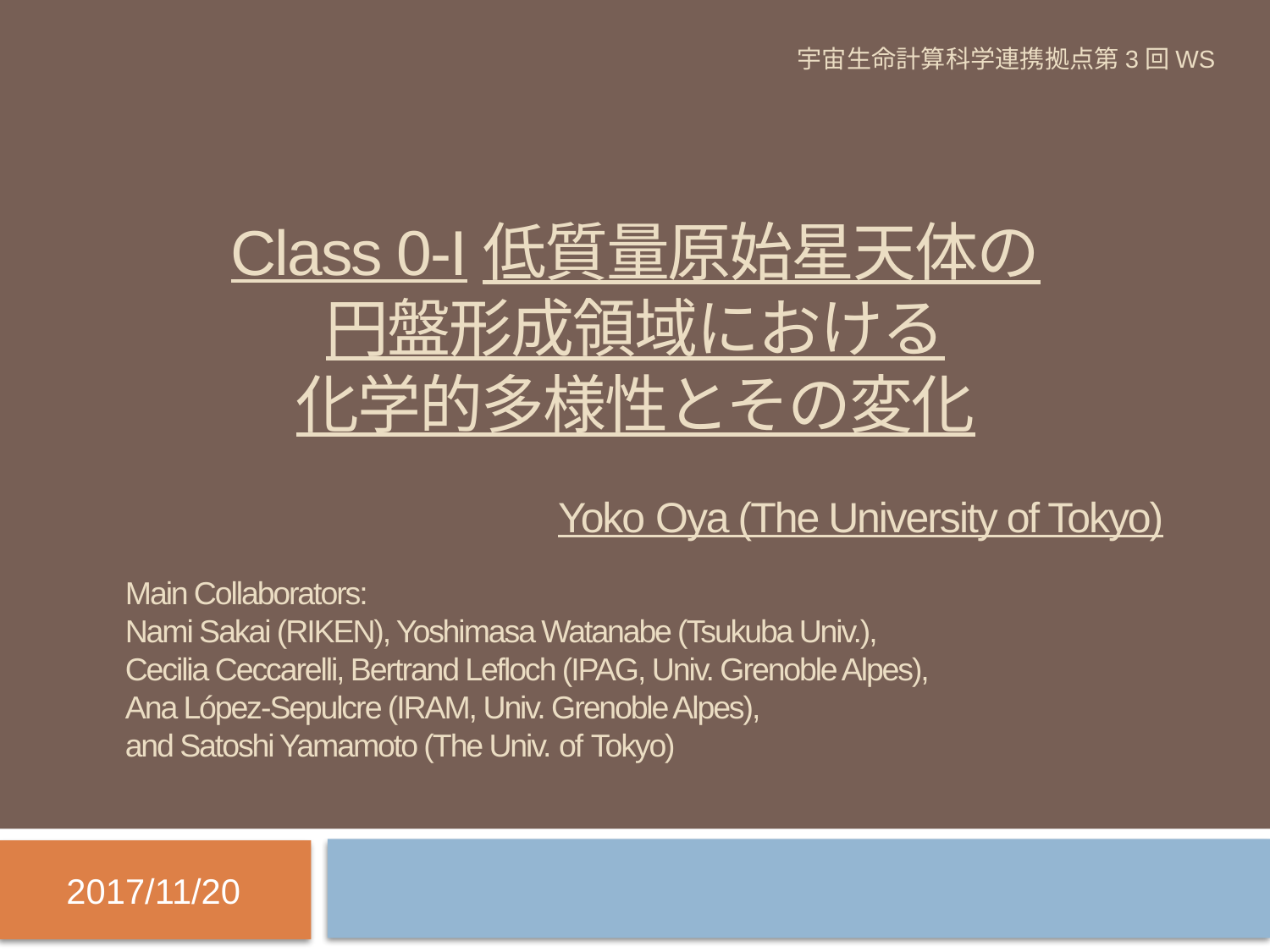

宇宙生命計算科学連携拠点第3回WS
# Class 0-I低質量原始星天体の 円盤形成領域における 化学的多様性とその変化
Yoko Oya (The University of Tokyo)
Main Collaborators:
Nami Sakai (RIKEN), Yoshimasa Watanabe (Tsukuba Univ.),
Cecilia Ceccarelli, Bertrand Lefloch (IPAG, Univ. Grenoble Alpes),
Ana López-Sepulcre (IRAM, Univ. Grenoble Alpes),
and Satoshi Yamamoto (The Univ. of Tokyo)

2017/11/20